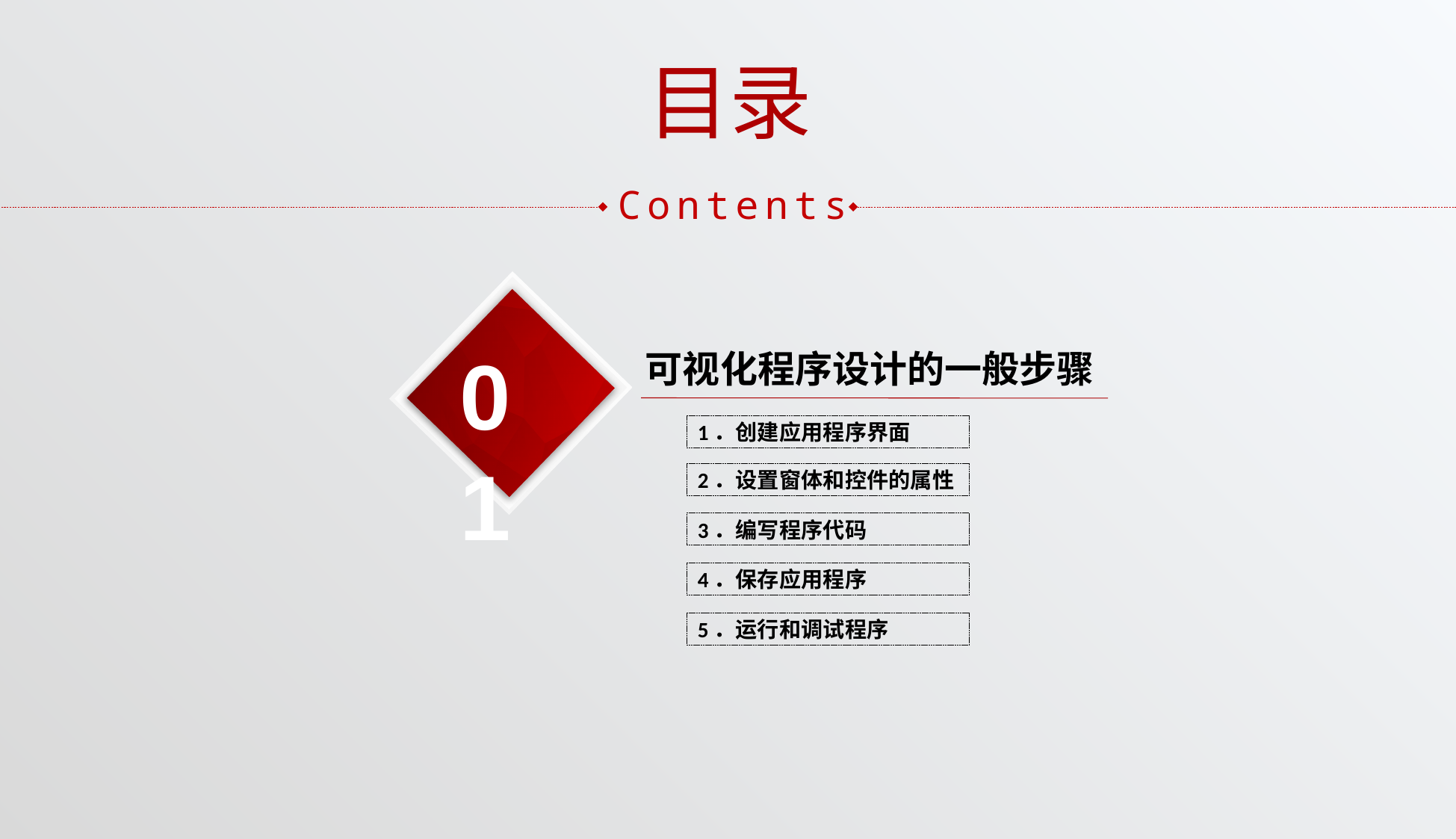

目录
Contents

01
可视化程序设计的一般步骤
1．创建应用程序界面
2．设置窗体和控件的属性
3．编写程序代码
4．保存应用程序
5．运行和调试程序